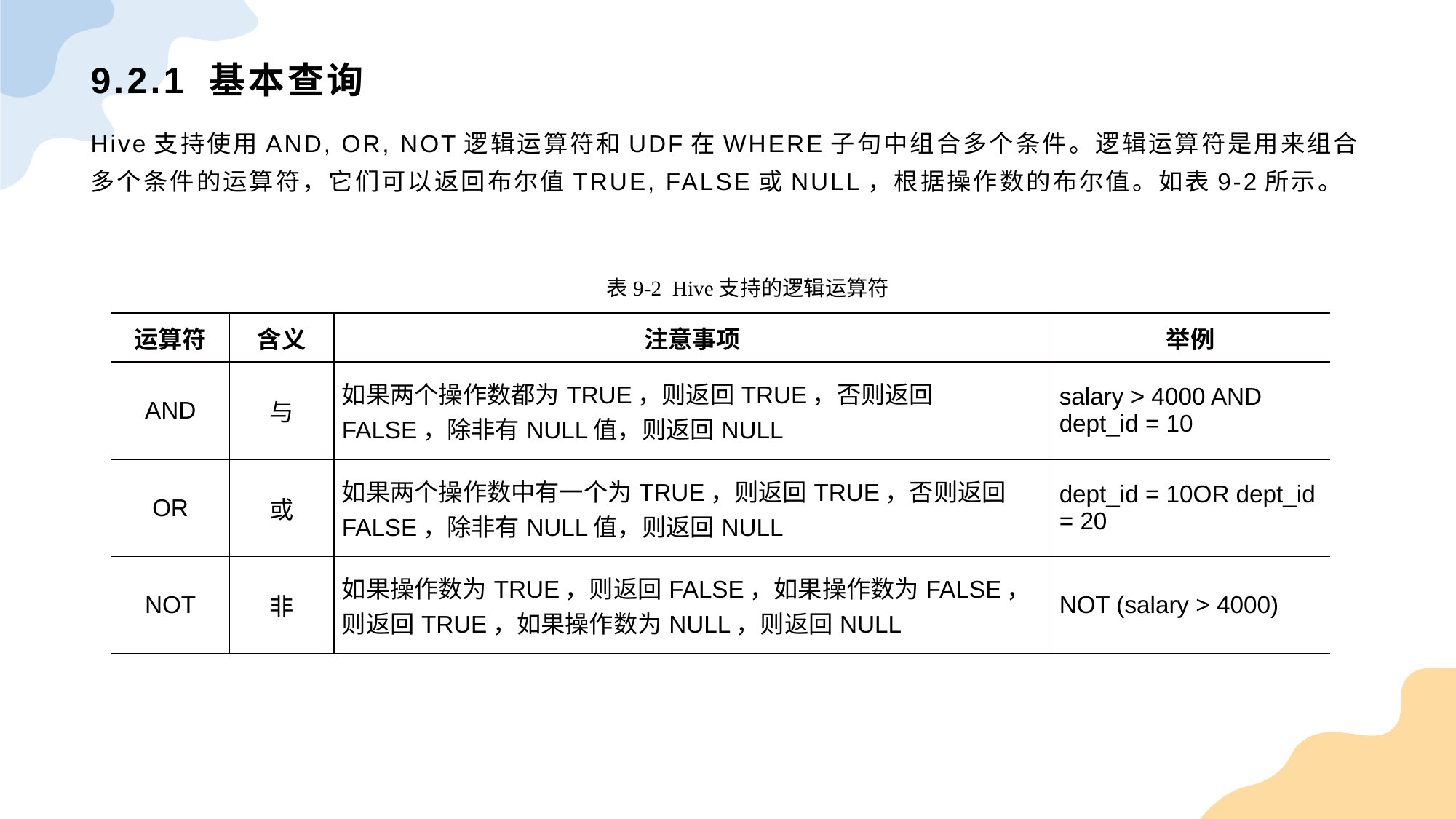

# 9.2.1 基本查询
Hive支持使用AND, OR, NOT逻辑运算符和UDF在WHERE子句中组合多个条件。逻辑运算符是用来组合多个条件的运算符，它们可以返回布尔值TRUE, FALSE或NULL，根据操作数的布尔值。如表9-2所示。
表9-2  Hive支持的逻辑运算符
| 运算符 | 含义 | 注意事项 | 举例 |
| --- | --- | --- | --- |
| AND | 与 | 如果两个操作数都为TRUE，则返回TRUE，否则返回FALSE，除非有NULL值，则返回NULL | salary > 4000 AND dept\_id = 10 |
| OR | 或 | 如果两个操作数中有一个为TRUE，则返回TRUE，否则返回FALSE，除非有NULL值，则返回NULL | dept\_id = 10OR dept\_id = 20 |
| NOT | 非 | 如果操作数为TRUE，则返回FALSE，如果操作数为FALSE，则返回TRUE，如果操作数为NULL，则返回NULL | NOT (salary > 4000) |